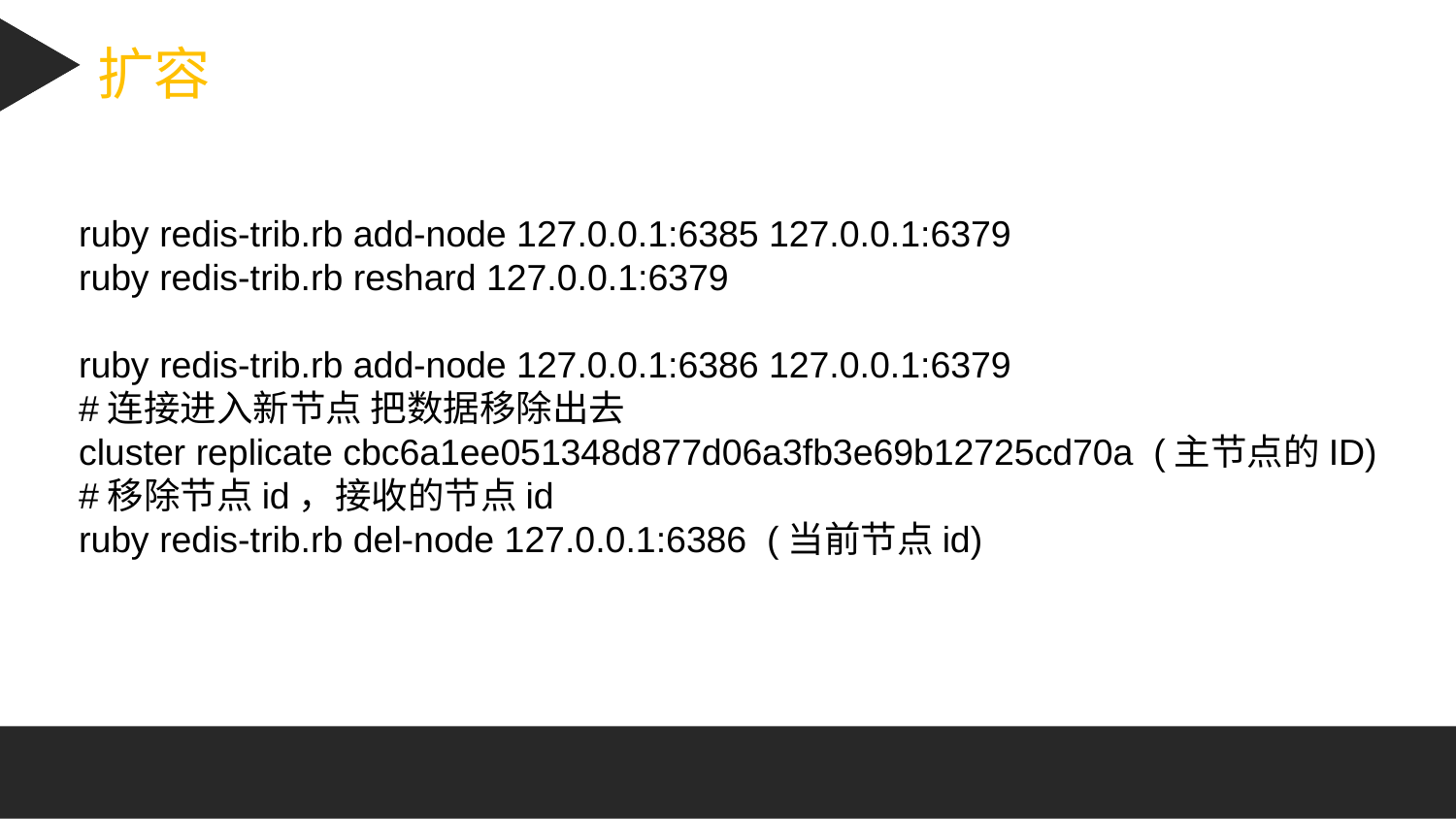

扩容
ruby redis-trib.rb add-node 127.0.0.1:6385 127.0.0.1:6379
ruby redis-trib.rb reshard 127.0.0.1:6379

ruby redis-trib.rb add-node 127.0.0.1:6386 127.0.0.1:6379
#连接进入新节点 把数据移除出去
cluster replicate cbc6a1ee051348d877d06a3fb3e69b12725cd70a  (主节点的ID)
#移除节点id，接收的节点id
ruby redis-trib.rb del-node 127.0.0.1:6386  (当前节点id)